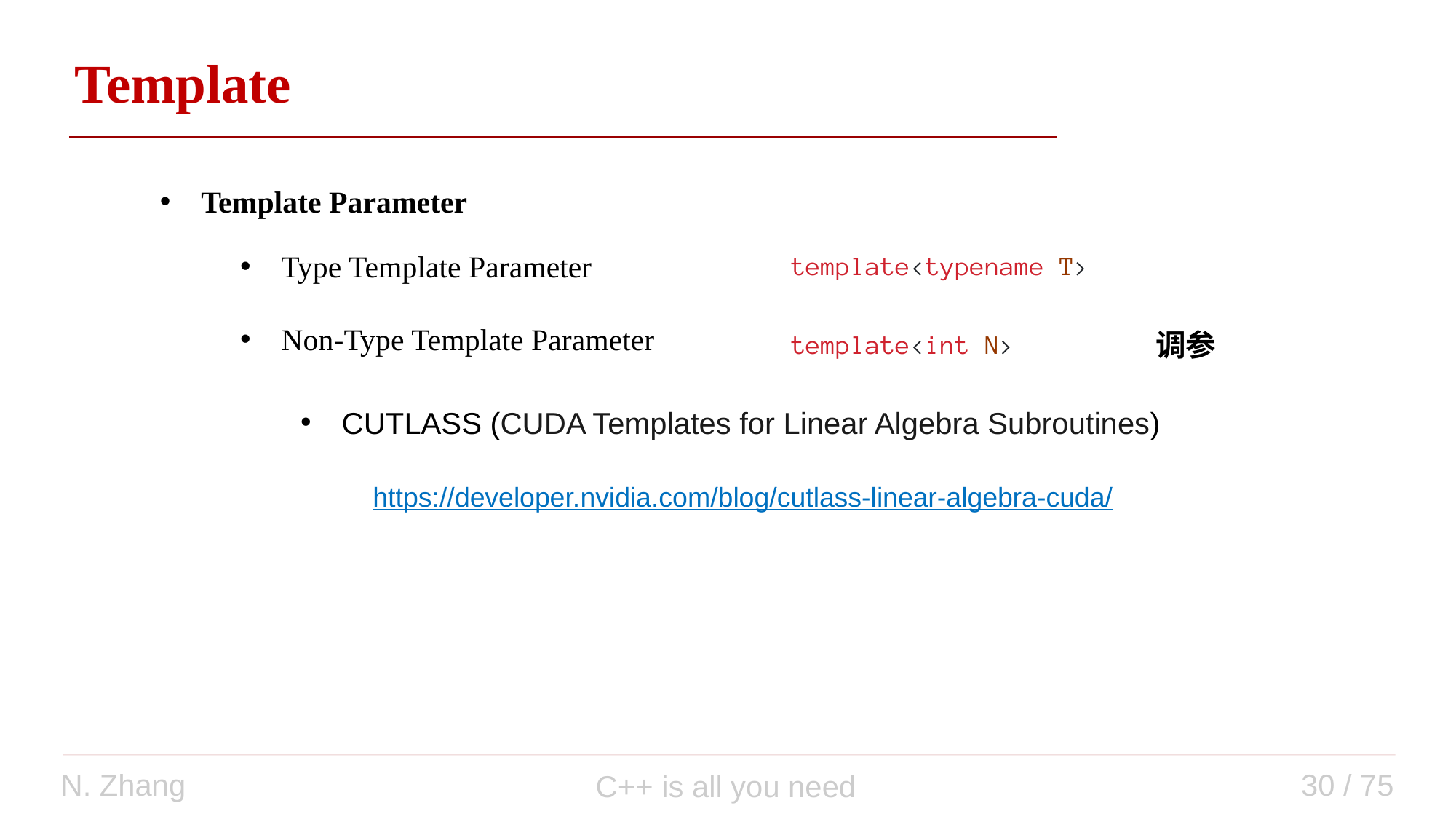

auto add(auto a, auto b) { return a + b; }

Template
Template Parameter
Type Template Parameter

Non-Type Template Parameter

template<typename T>
调参
template<int N>
CUTLASS (CUDA Templates for Linear Algebra Subroutines)
https://developer.nvidia.com/blog/cutlass-linear-algebra-cuda/

N. Zhang
30 / 75
C++ is all you need